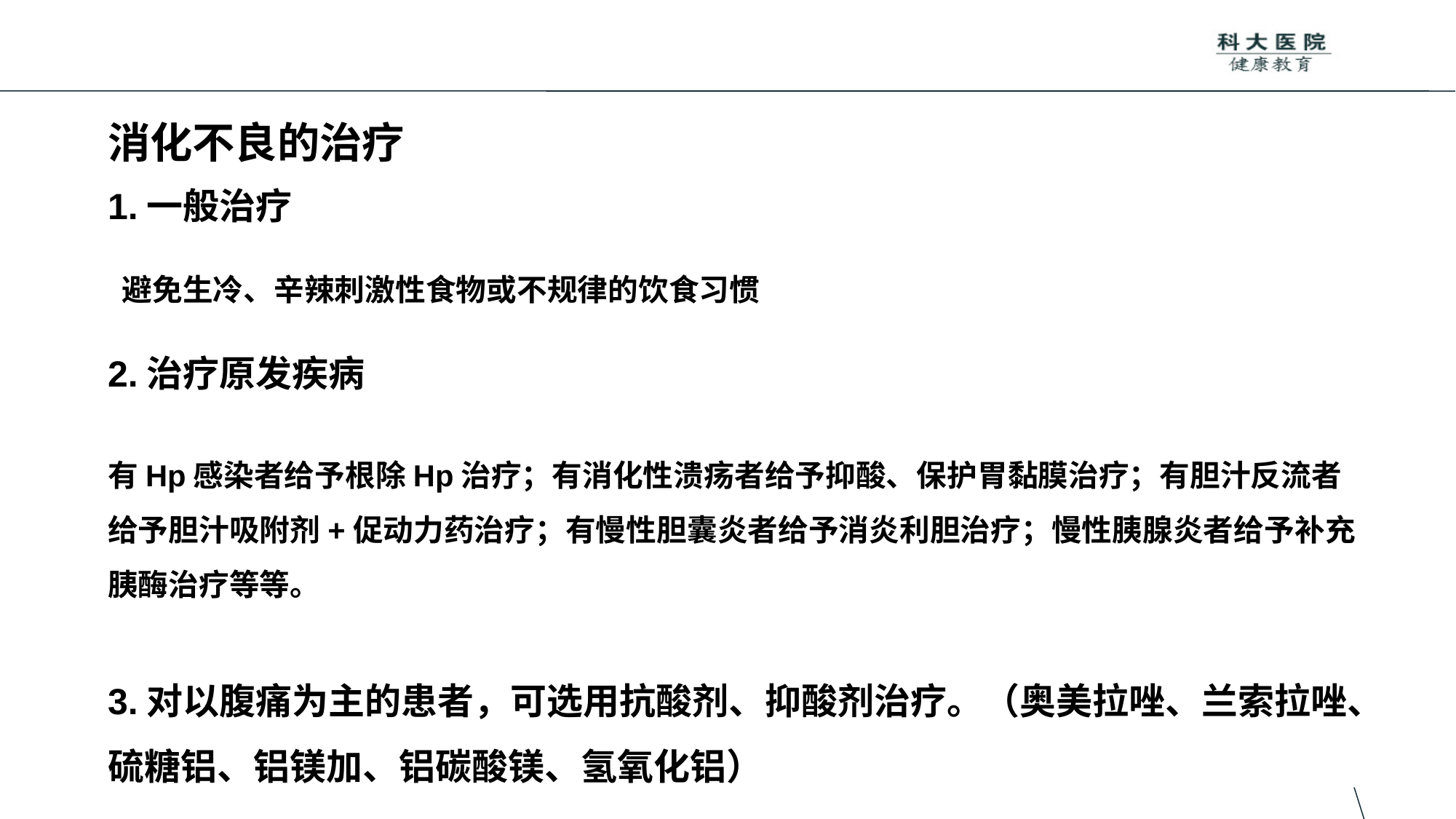

# 消化不良的治疗
1.一般治疗

 避免生冷、辛辣刺激性食物或不规律的饮食习惯

2.治疗原发疾病

有Hp感染者给予根除Hp治疗；有消化性溃疡者给予抑酸、保护胃黏膜治疗；有胆汁反流者给予胆汁吸附剂+促动力药治疗；有慢性胆囊炎者给予消炎利胆治疗；慢性胰腺炎者给予补充胰酶治疗等等。

3.对以腹痛为主的患者，可选用抗酸剂、抑酸剂治疗。（奥美拉唑、兰索拉唑、硫糖铝、铝镁加、铝碳酸镁、氢氧化铝）